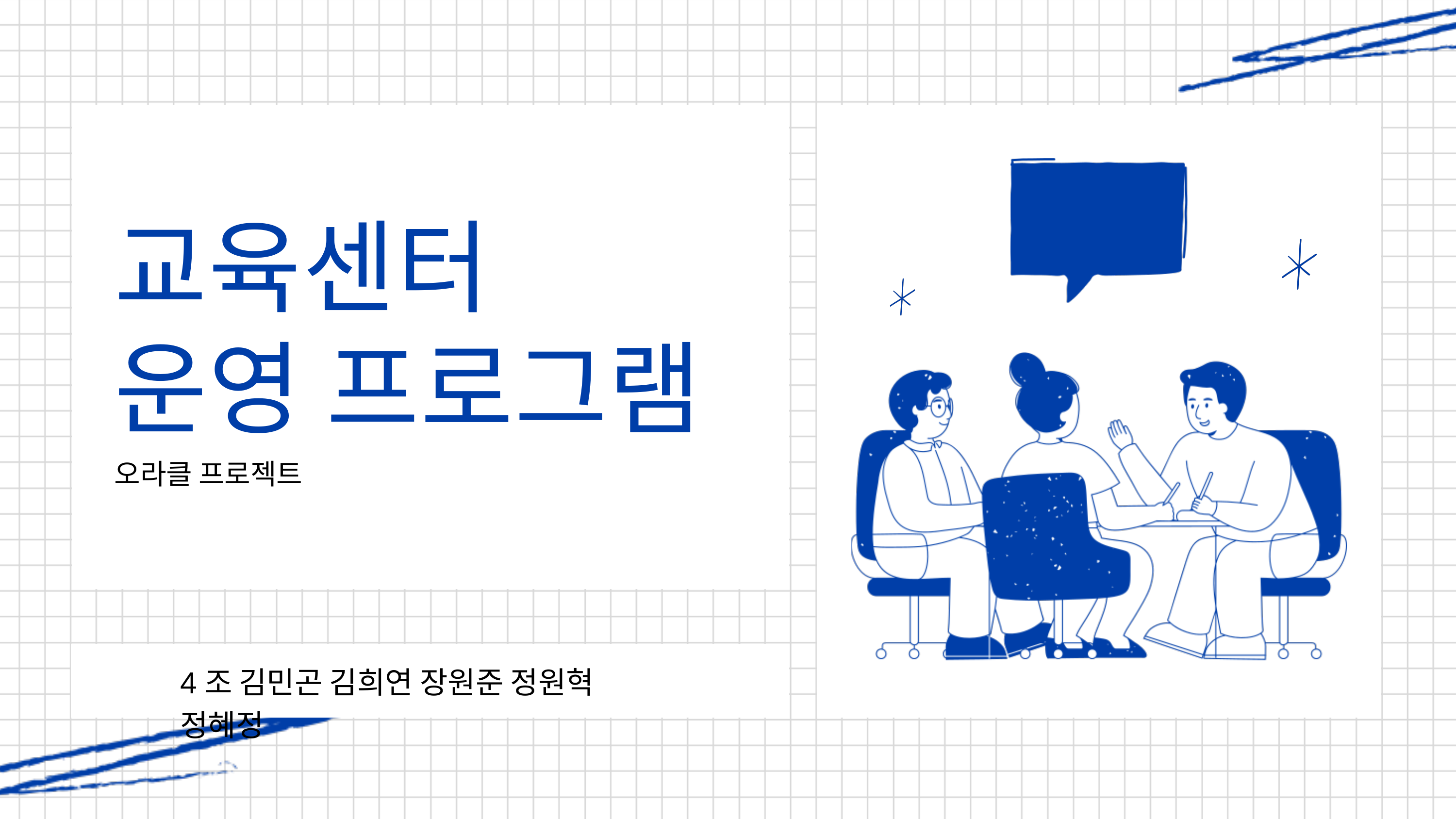

교육센터
운영 프로그램
오라클 프로젝트

4조 김민곤 김희연 장원준 정원혁 정혜정